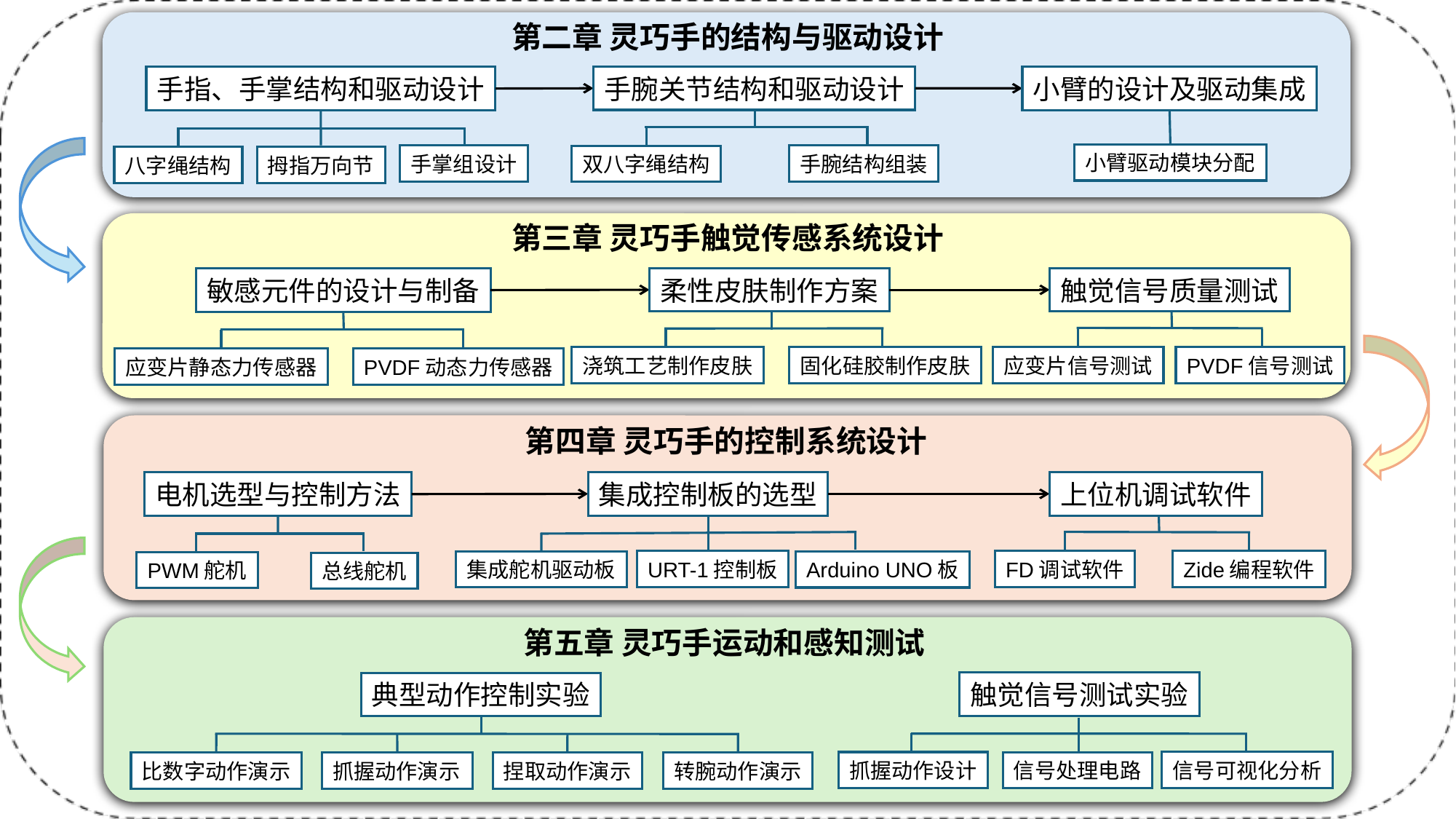

第二章 灵巧手的结构与驱动设计
手腕关节结构和驱动设计
小臂的设计及驱动集成
手指、手掌结构和驱动设计

小臂驱动模块分配
手腕结构组装
手掌组设计
双八字绳结构
八字绳结构
拇指万向节

第三章 灵巧手触觉传感系统设计
柔性皮肤制作方案
触觉信号质量测试
敏感元件的设计与制备

应变片信号测试
PVDF信号测试
固化硅胶制作皮肤
浇筑工艺制作皮肤
应变片静态力传感器
PVDF动态力传感器

第四章 灵巧手的控制系统设计
集成控制板的选型
上位机调试软件
电机选型与控制方法

URT-1控制板
FD调试软件
Zide编程软件
集成舵机驱动板
Arduino UNO板
PWM舵机
总线舵机

第五章 灵巧手运动和感知测试
触觉信号测试实验
典型动作控制实验
信号可视化分析
抓握动作设计
信号处理电路
比数字动作演示
抓握动作演示
捏取动作演示
转腕动作演示